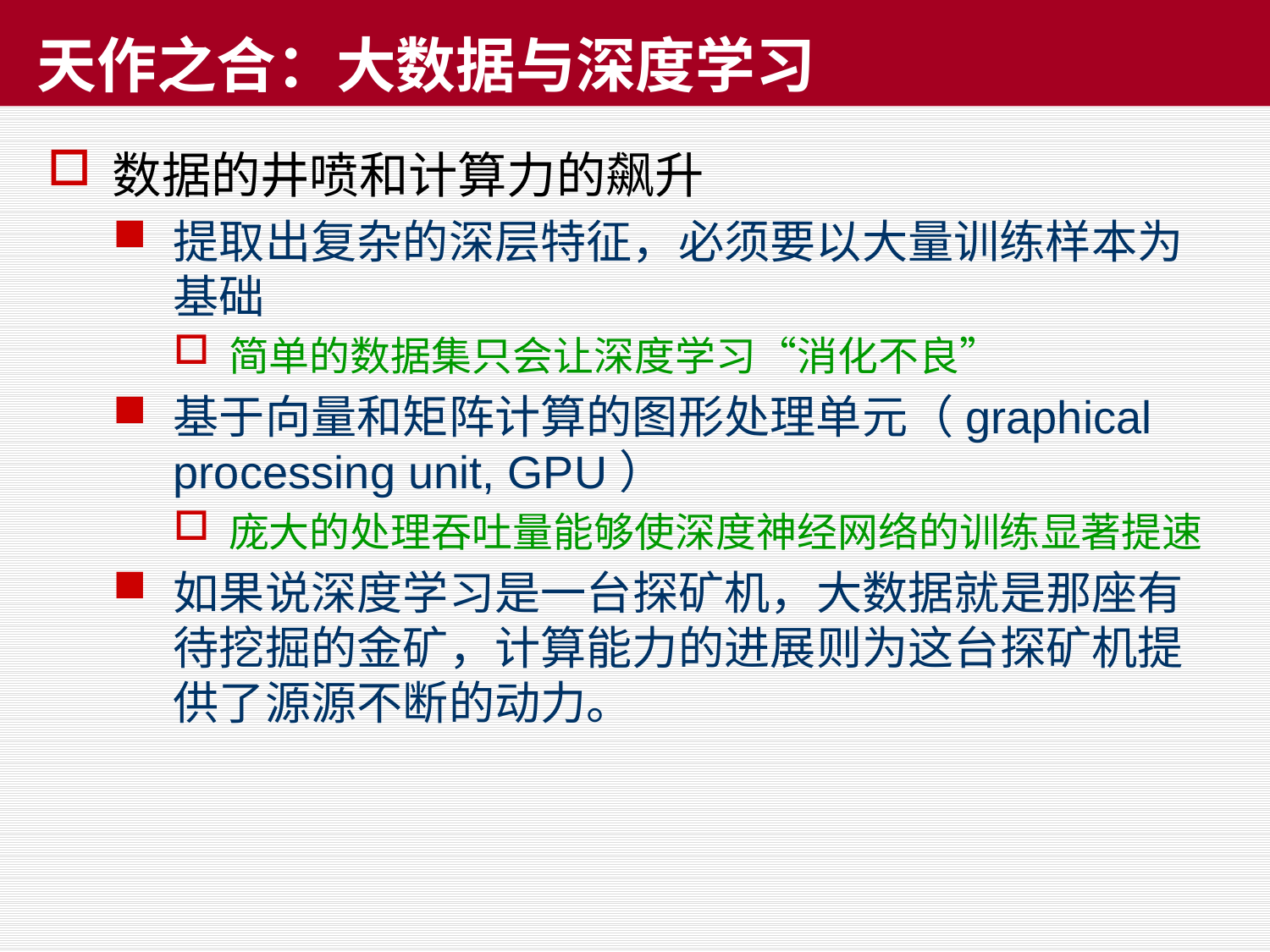

# 天作之合：大数据与深度学习
数据的井喷和计算力的飙升
提取出复杂的深层特征，必须要以大量训练样本为基础
简单的数据集只会让深度学习“消化不良”
基于向量和矩阵计算的图形处理单元（graphical processing unit, GPU）
庞大的处理吞吐量能够使深度神经网络的训练显著提速
如果说深度学习是一台探矿机，大数据就是那座有待挖掘的金矿，计算能力的进展则为这台探矿机提供了源源不断的动力。